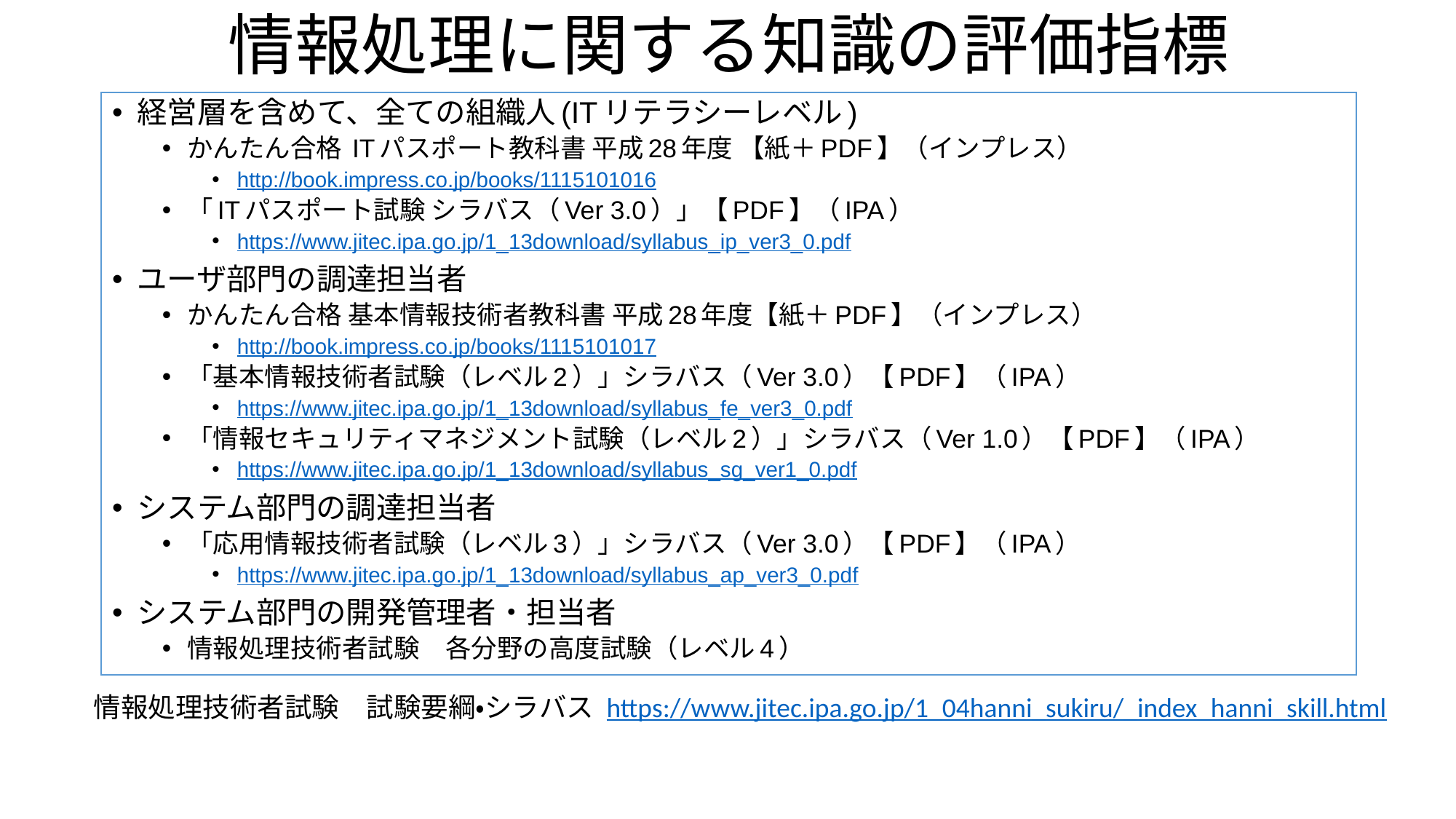

# 情報処理に関する知識の評価指標
経営層を含めて、全ての組織人(ITリテラシーレベル)
かんたん合格 ITパスポート教科書 平成28年度 【紙＋PDF】（インプレス）
http://book.impress.co.jp/books/1115101016
「ITパスポート試験 シラバス（Ver 3.0）」【PDF】（IPA）
https://www.jitec.ipa.go.jp/1_13download/syllabus_ip_ver3_0.pdf
ユーザ部門の調達担当者
かんたん合格 基本情報技術者教科書 平成28年度【紙＋PDF】（インプレス）
http://book.impress.co.jp/books/1115101017
「基本情報技術者試験（レベル2）」シラバス（Ver 3.0）【PDF】（IPA）
https://www.jitec.ipa.go.jp/1_13download/syllabus_fe_ver3_0.pdf
「情報セキュリティマネジメント試験（レベル2）」シラバス（Ver 1.0）【PDF】（IPA）
https://www.jitec.ipa.go.jp/1_13download/syllabus_sg_ver1_0.pdf
システム部門の調達担当者
「応用情報技術者試験（レベル3）」シラバス（Ver 3.0）【PDF】（IPA）
https://www.jitec.ipa.go.jp/1_13download/syllabus_ap_ver3_0.pdf
システム部門の開発管理者・担当者
情報処理技術者試験　各分野の高度試験（レベル4）

情報処理技術者試験　試験要綱・シラバス https://www.jitec.ipa.go.jp/1_04hanni_sukiru/_index_hanni_skill.html